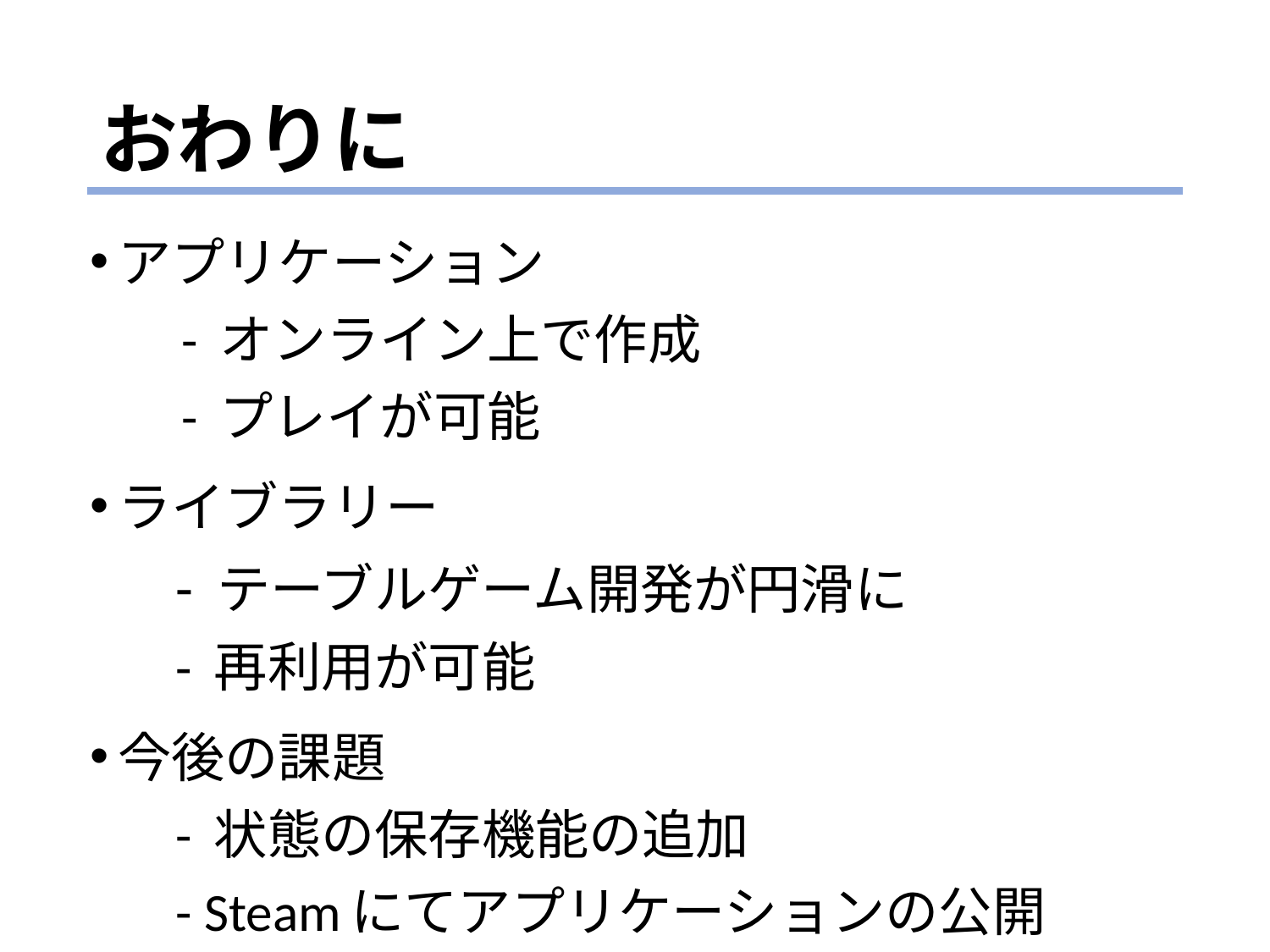

# おわりに
アプリケーション
　- オンライン上で作成
　- プレイが可能
ライブラリー
    - テーブルゲーム開発が円滑に
    - 再利用が可能
今後の課題
    - 状態の保存機能の追加
    - Steamにてアプリケーションの公開